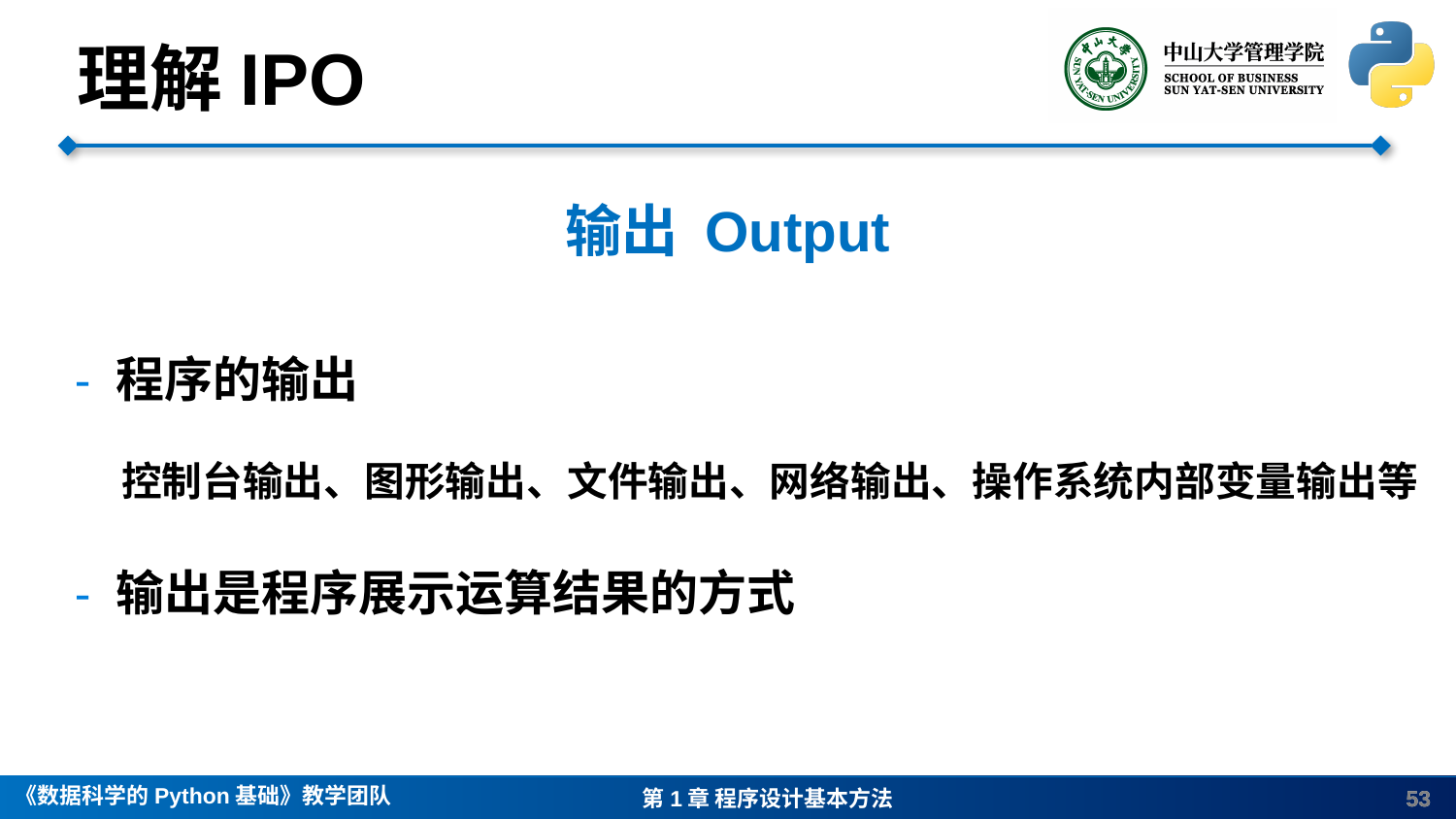

理解IPO
输出 Output
- 程序的输出
    控制台输出、图形输出、文件输出、网络输出、操作系统内部变量输出等
- 输出是程序展示运算结果的方式
53